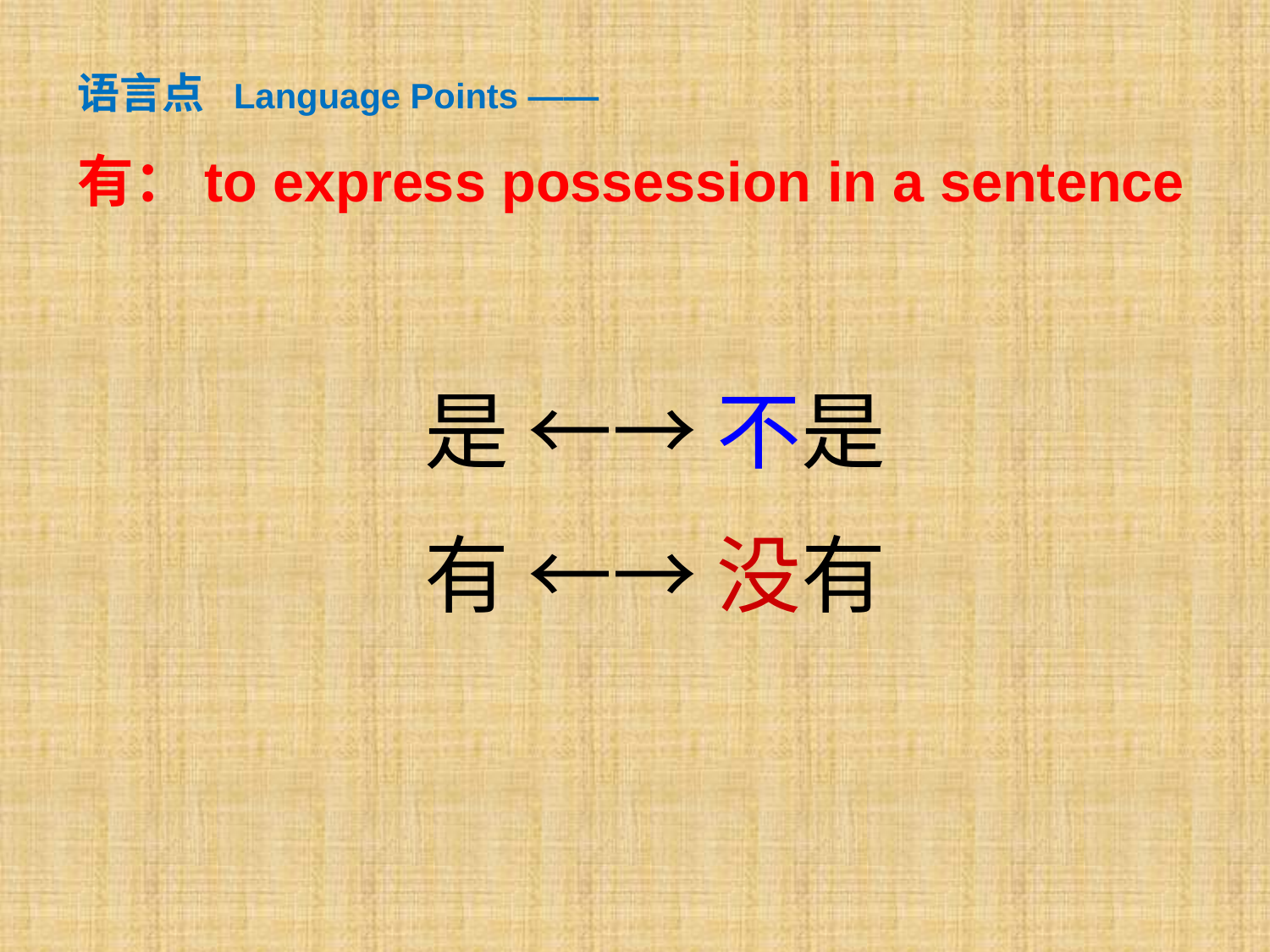

语言点  Language Points ——
有：to express possession in a sentence
是 ←→ 不是
有 ←→ 没有